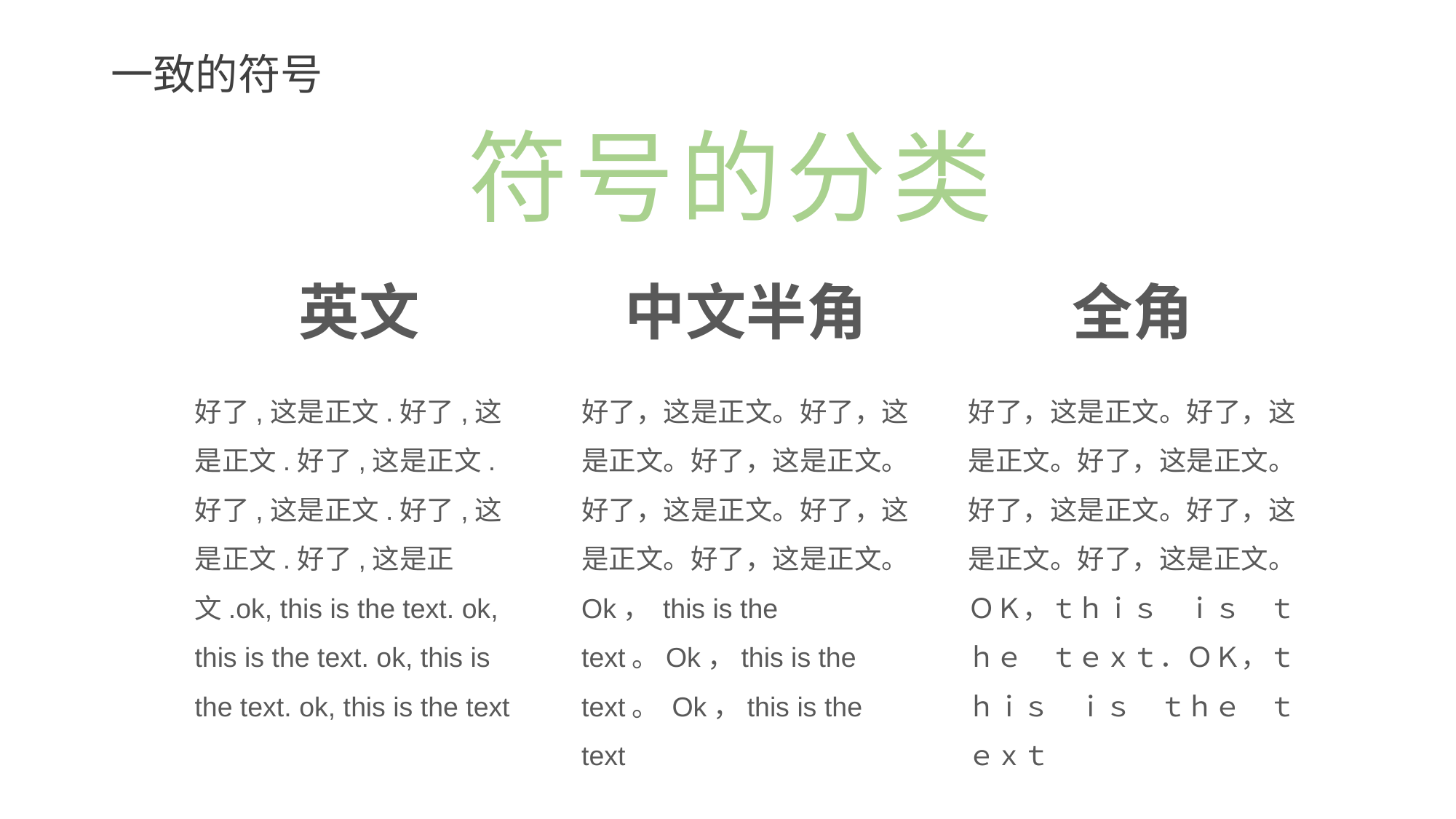

# 一致的符号
符号的分类
英文
中文半角
全角
好了,这是正文.好了,这是正文.好了,这是正文.好了,这是正文.好了,这是正文.好了,这是正文.ok, this is the text. ok, this is the text. ok, this is the text. ok, this is the text

好了，这是正文。好了，这是正文。好了，这是正文。好了，这是正文。好了，这是正文。好了，这是正文。Ok， this is the text。Ok，this is the text。 Ok，this is the text
好了，这是正文。好了，这是正文。好了，这是正文。好了，这是正文。好了，这是正文。好了，这是正文。ＯＫ，ｔｈｉｓ　ｉｓ　ｔｈｅ　ｔｅｘｔ．ＯＫ，ｔｈｉｓ　ｉｓ　ｔｈｅ　ｔｅｘｔ